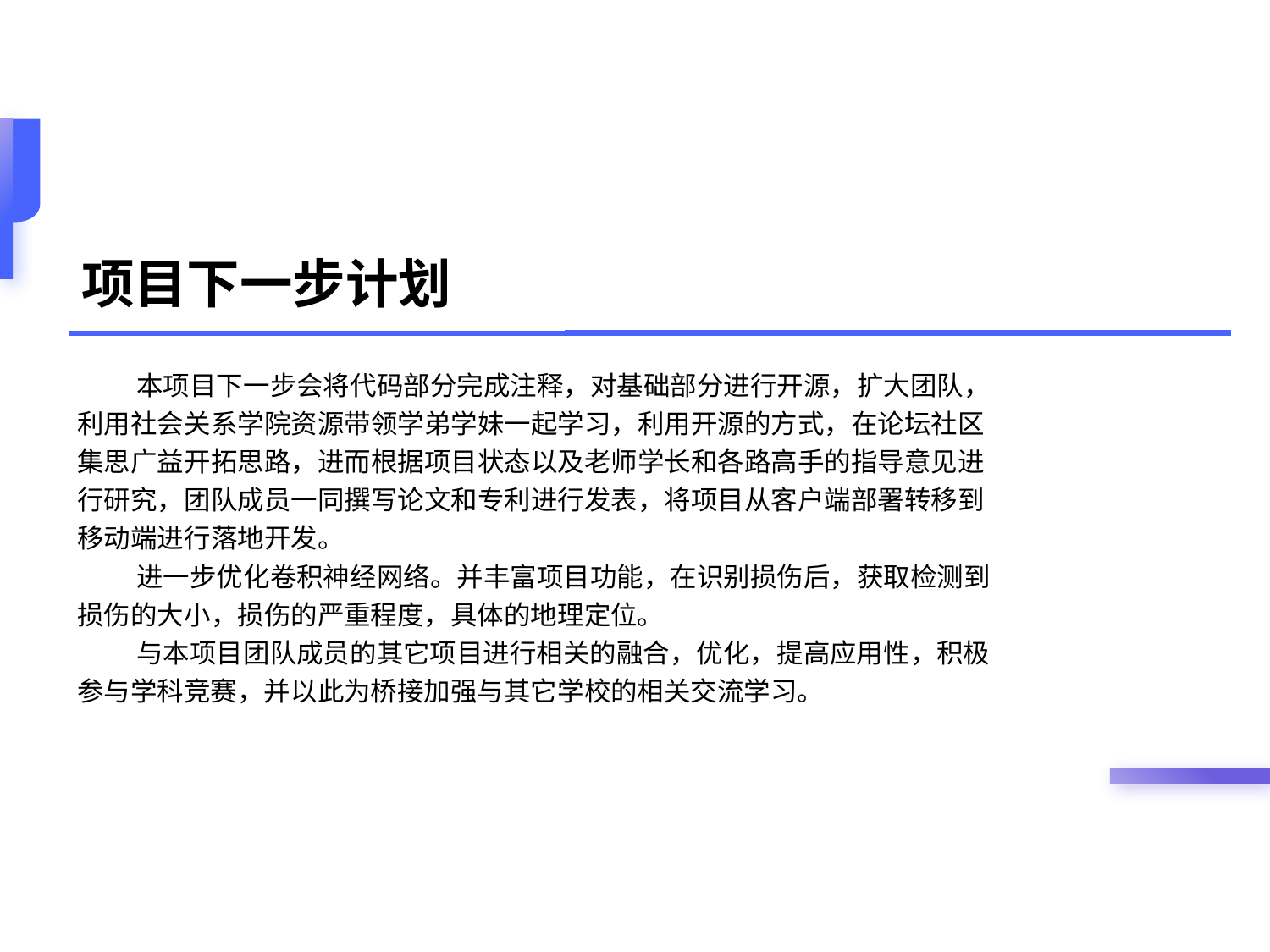

项目下一步计划
本项目下一步会将代码部分完成注释，对基础部分进行开源，扩大团队，利用社会关系学院资源带领学弟学妹一起学习，利用开源的方式，在论坛社区集思广益开拓思路，进而根据项目状态以及老师学长和各路高手的指导意见进行研究，团队成员一同撰写论文和专利进行发表，将项目从客户端部署转移到移动端进行落地开发。
进一步优化卷积神经网络。并丰富项目功能，在识别损伤后，获取检测到损伤的大小，损伤的严重程度，具体的地理定位。
与本项目团队成员的其它项目进行相关的融合，优化，提高应用性，积极参与学科竞赛，并以此为桥接加强与其它学校的相关交流学习。